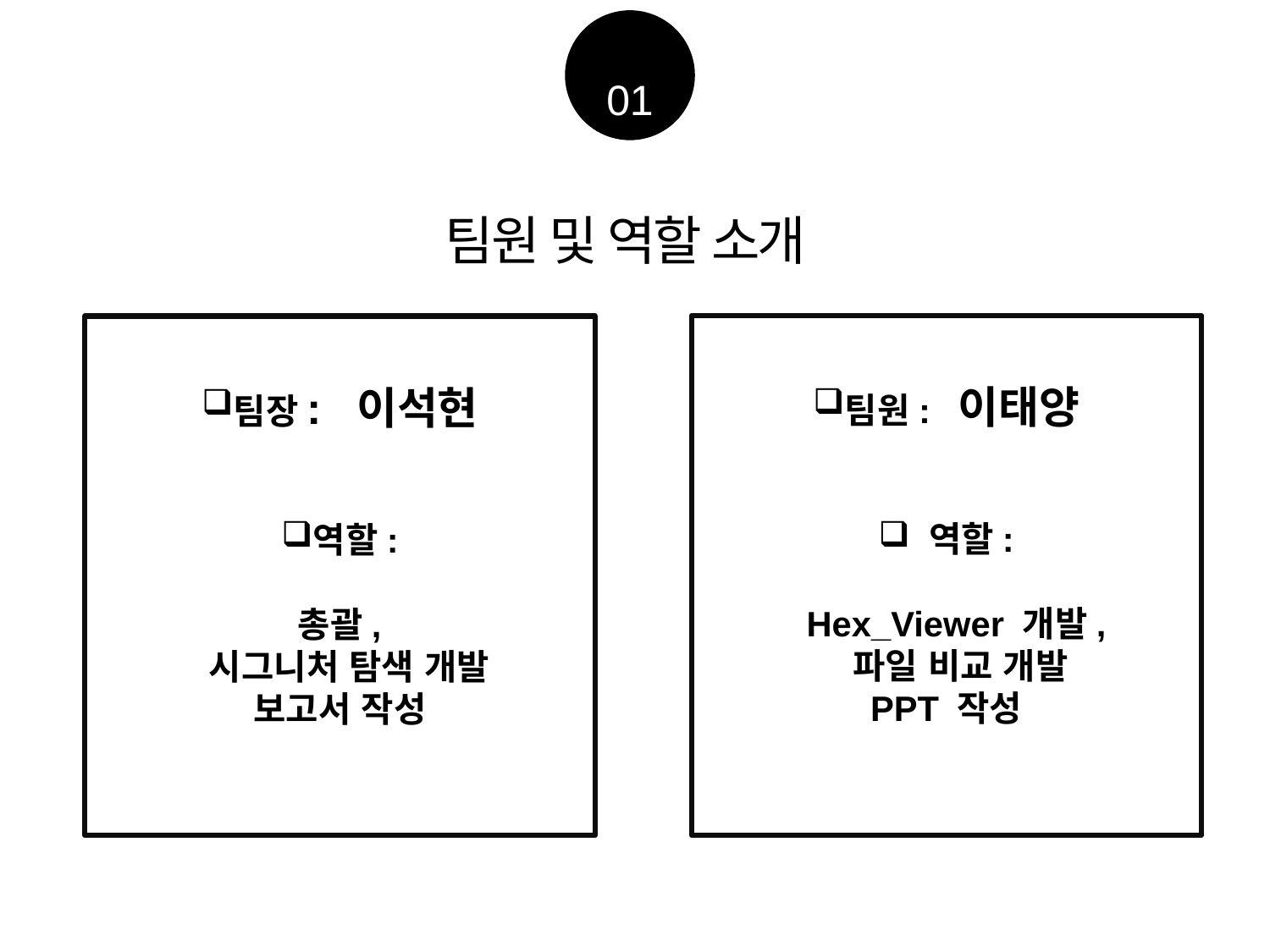

01
팀원 및 역할 소개
팀원:  이태양

 역할:

  Hex_Viewer 개발,
  파일 비교 개발
PPT 작성

팀장:  이석현

역할:

 총괄,
 시그니처 탐색 개발
보고서 작성